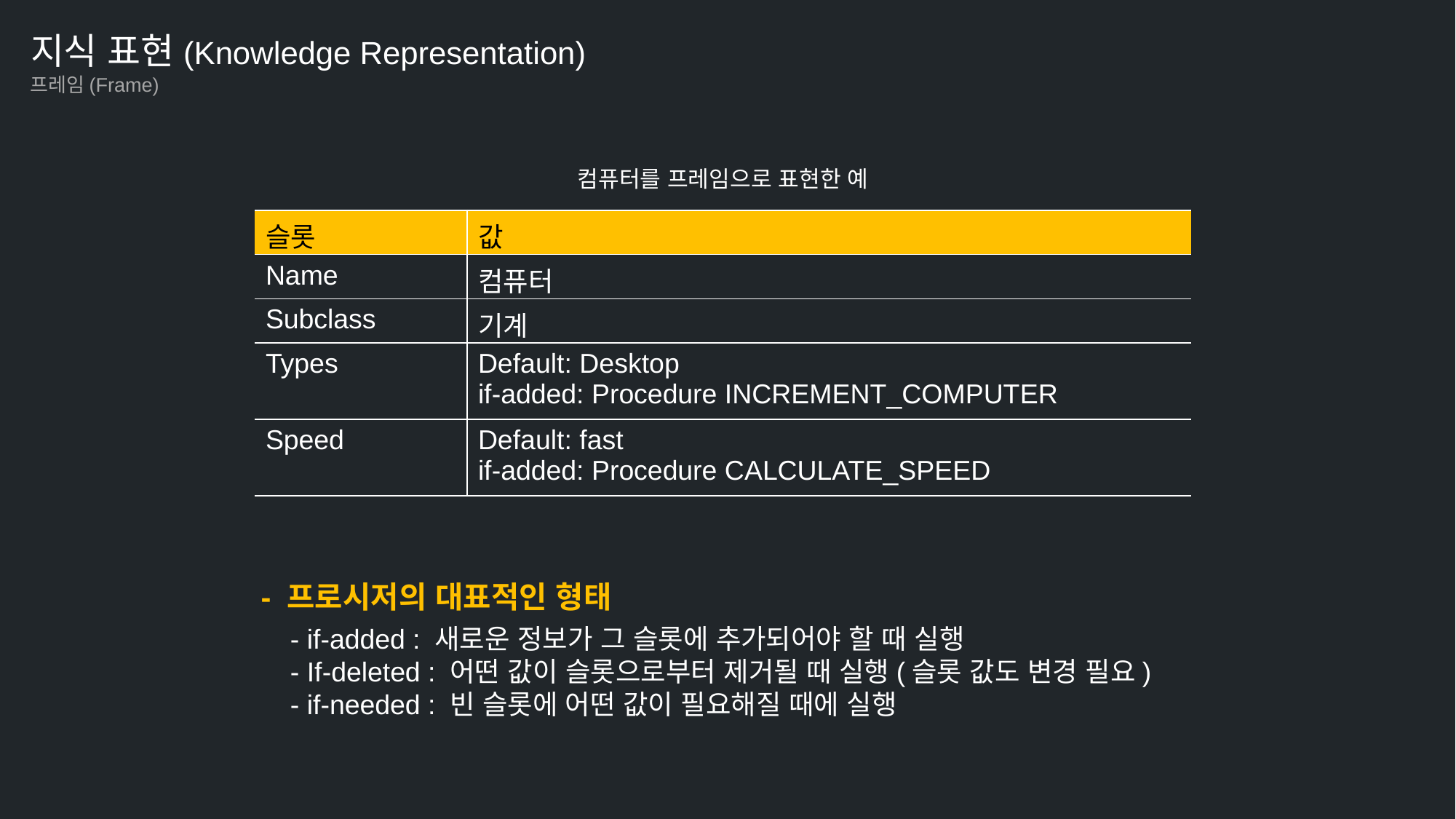

지식 표현(Knowledge Representation)
프레임(Frame)
컴퓨터를 프레임으로 표현한 예
| 슬롯 | 값 |
| --- | --- |
| Name | 컴퓨터 |
| Subclass | 기계 |
| Types | Default: Desktop if-added: Procedure INCREMENT\_COMPUTER |
| Speed | Default: fast if-added: Procedure CALCULATE\_SPEED |
- 프로시저의 대표적인 형태
- if-added : 새로운 정보가 그 슬롯에 추가되어야 할 때 실행
- If-deleted : 어떤 값이 슬롯으로부터 제거될 때 실행(슬롯 값도 변경 필요)
- if-needed : 빈 슬롯에 어떤 값이 필요해질 때에 실행